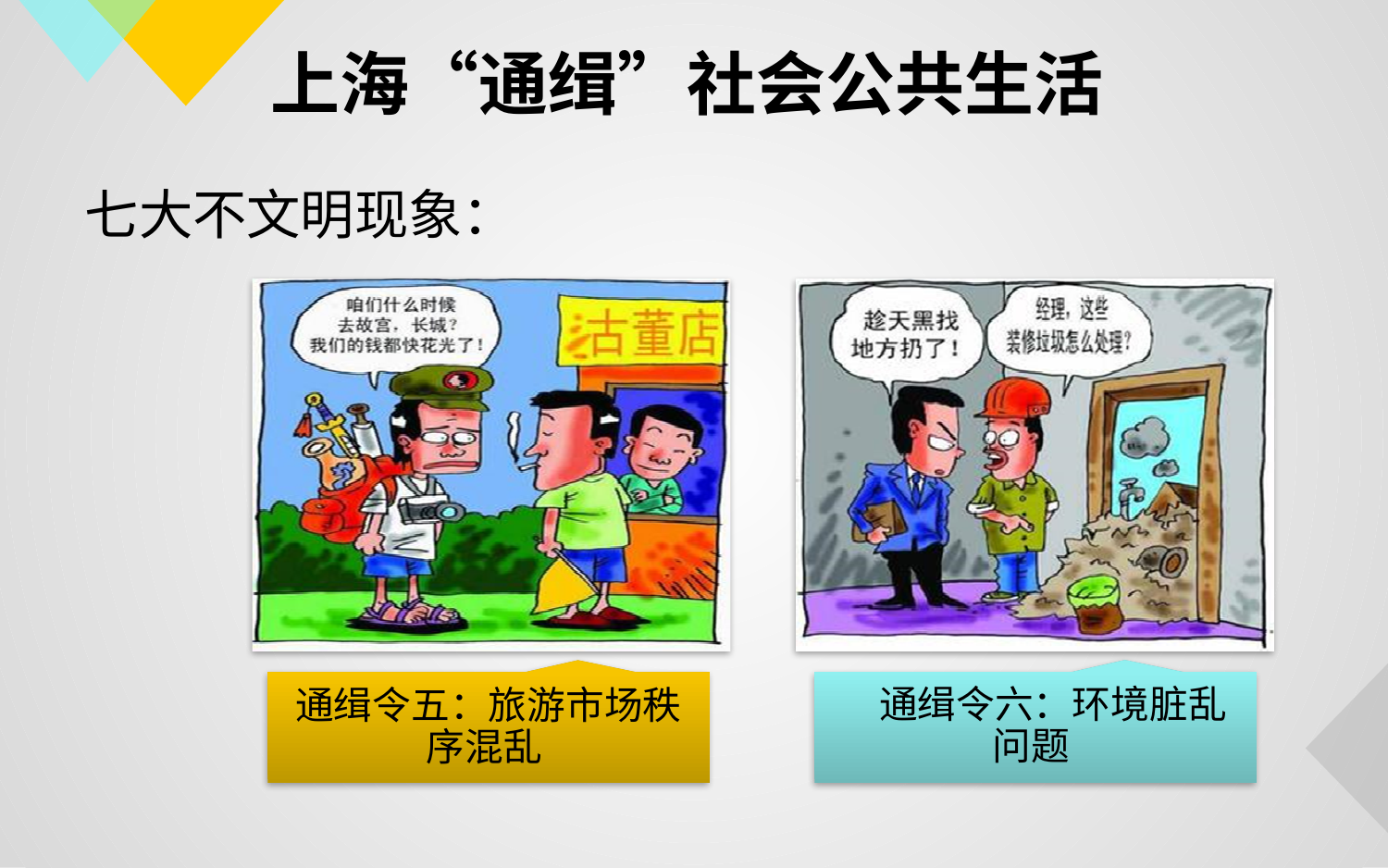

# 上海“通缉”社会公共生活
七大不文明现象：

通缉令五：旅游市场秩序混乱
   通缉令六：环境脏乱问题